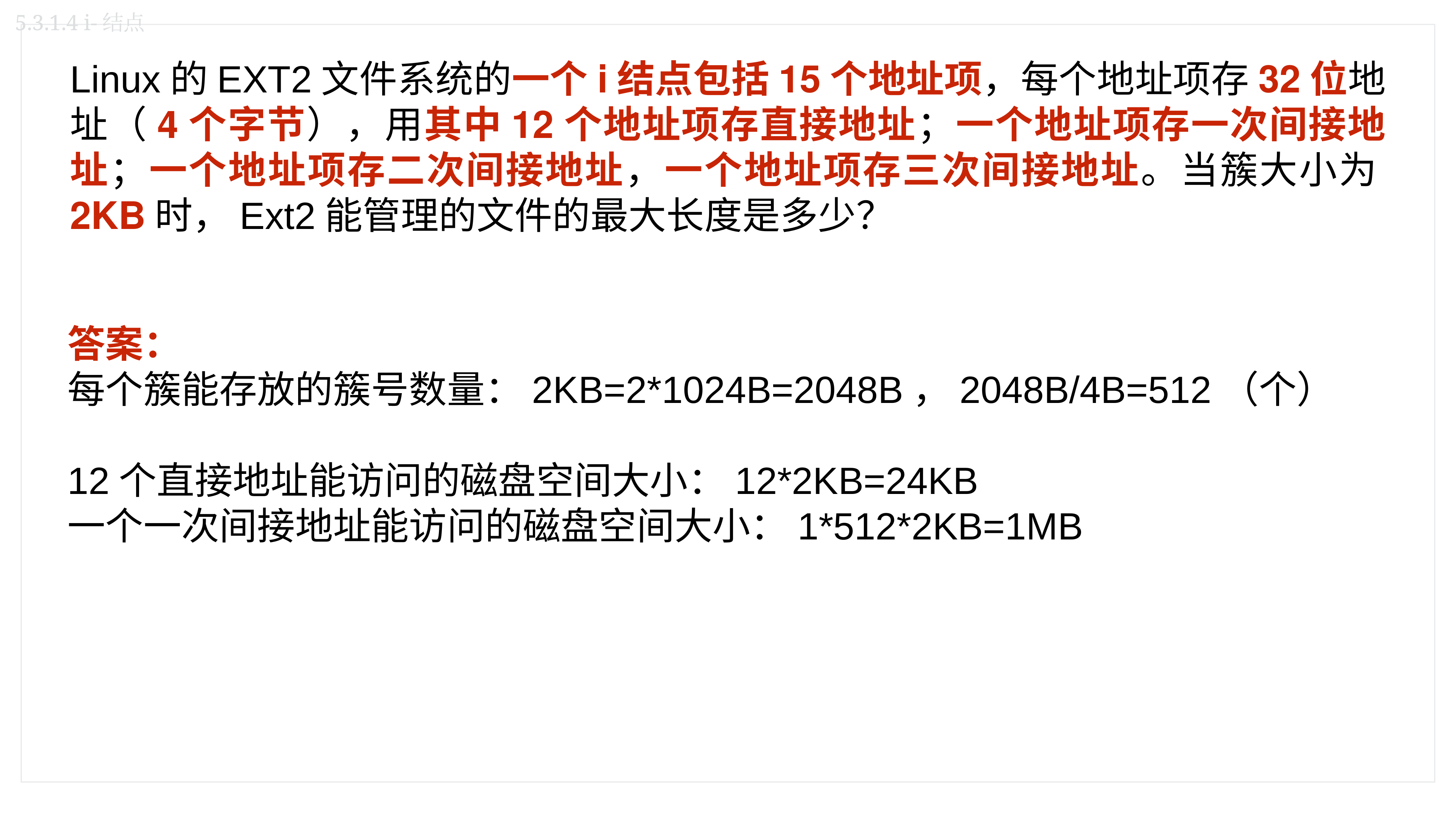

5.3.1.4 i-结点
Linux的EXT2文件系统的一个i结点包括15个地址项，每个地址项存32位地址（4个字节），用其中12个地址项存直接地址；一个地址项存一次间接地址；一个地址项存二次间接地址，一个地址项存三次间接地址。当簇大小为2KB时，Ext2能管理的文件的最大长度是多少？
答案：
每个簇能存放的簇号数量：2KB=2*1024B=2048B，2048B/4B=512（个）

12个直接地址能访问的磁盘空间大小：12*2KB=24KB
一个一次间接地址能访问的磁盘空间大小：1*512*2KB=1MB
一个二次间接地址能访问的磁盘空间大小：5125122KB=512MB
一个三次间接地址能访问的磁盘空间大小：5125125122KB=256GB

EXT2能管理的文件的最大长度是24KB+1MB+512MB+256GB。